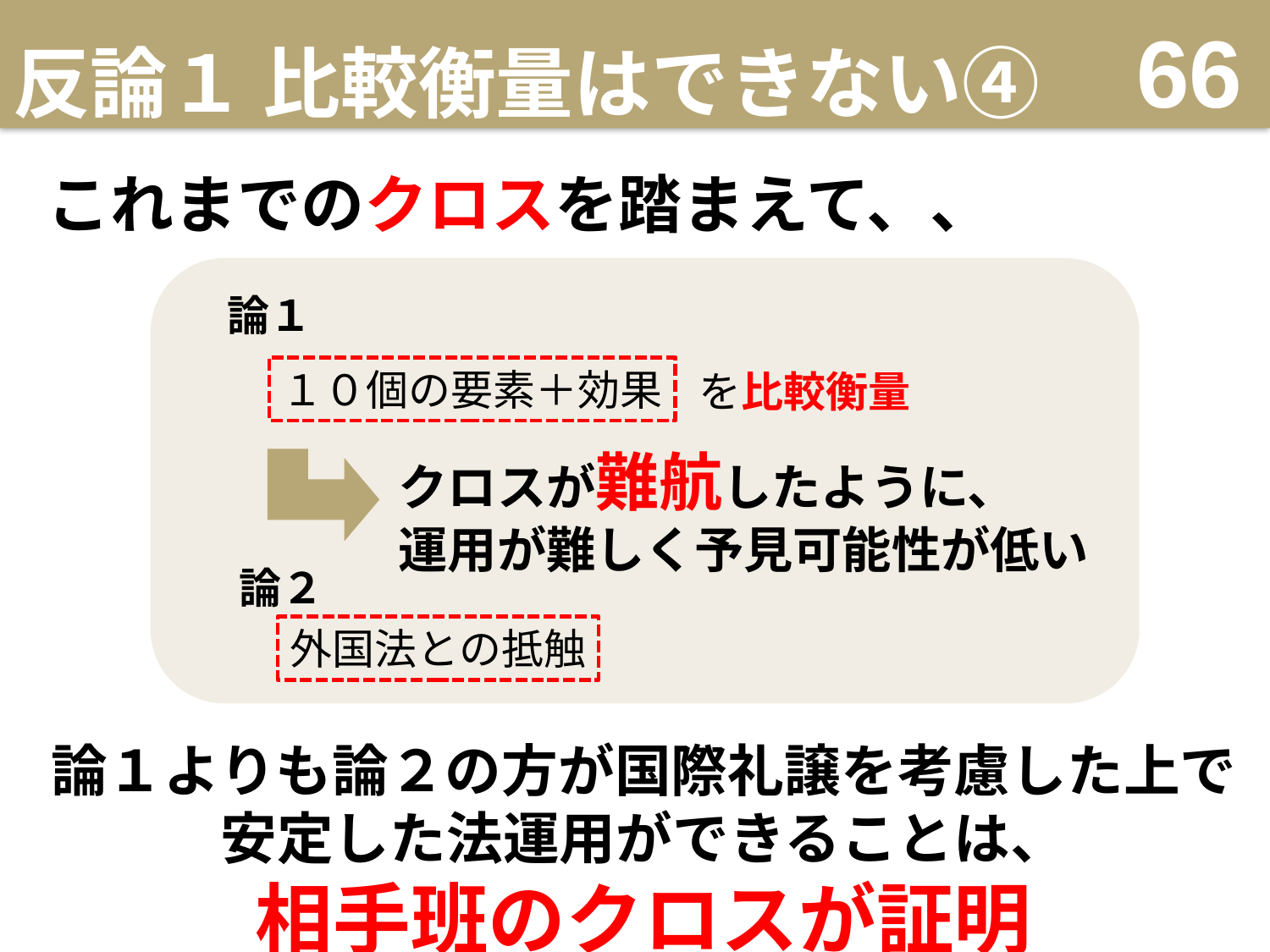

# 反論１ 比較衡量はできない④
66
これまでのクロスを踏まえて、、

論１
１０個の要素＋効果
を比較衡量
クロスが難航したように、
運用が難しく予見可能性が低い

論２
外国法との抵触
論１よりも論２の方が国際礼譲を考慮した上で
安定した法運用ができることは、
相手班のクロスが証明